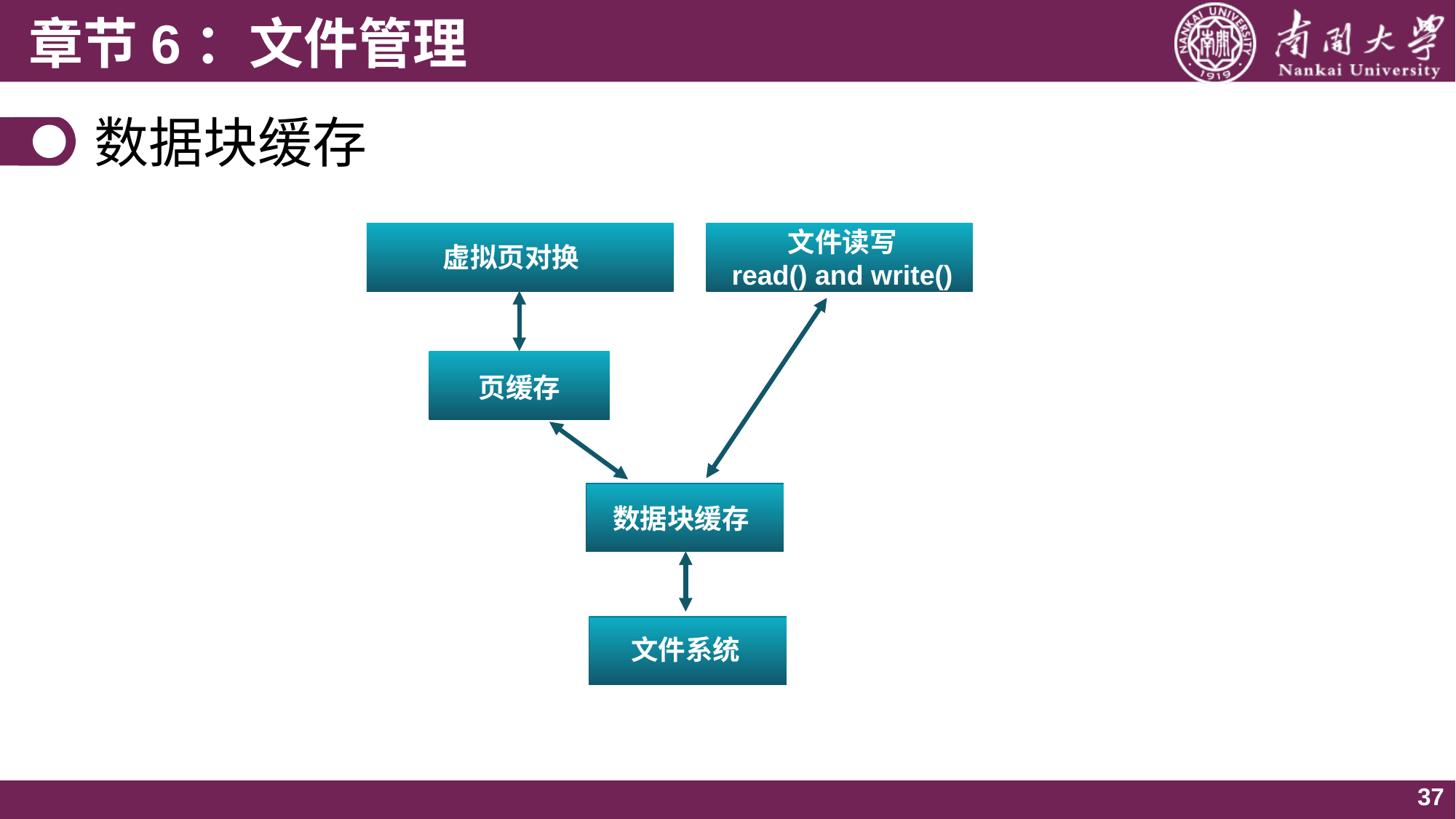

# 数据块缓存
文件读写
read() and write()

虚拟页对换

页缓存

数据块缓存

文件系统
37